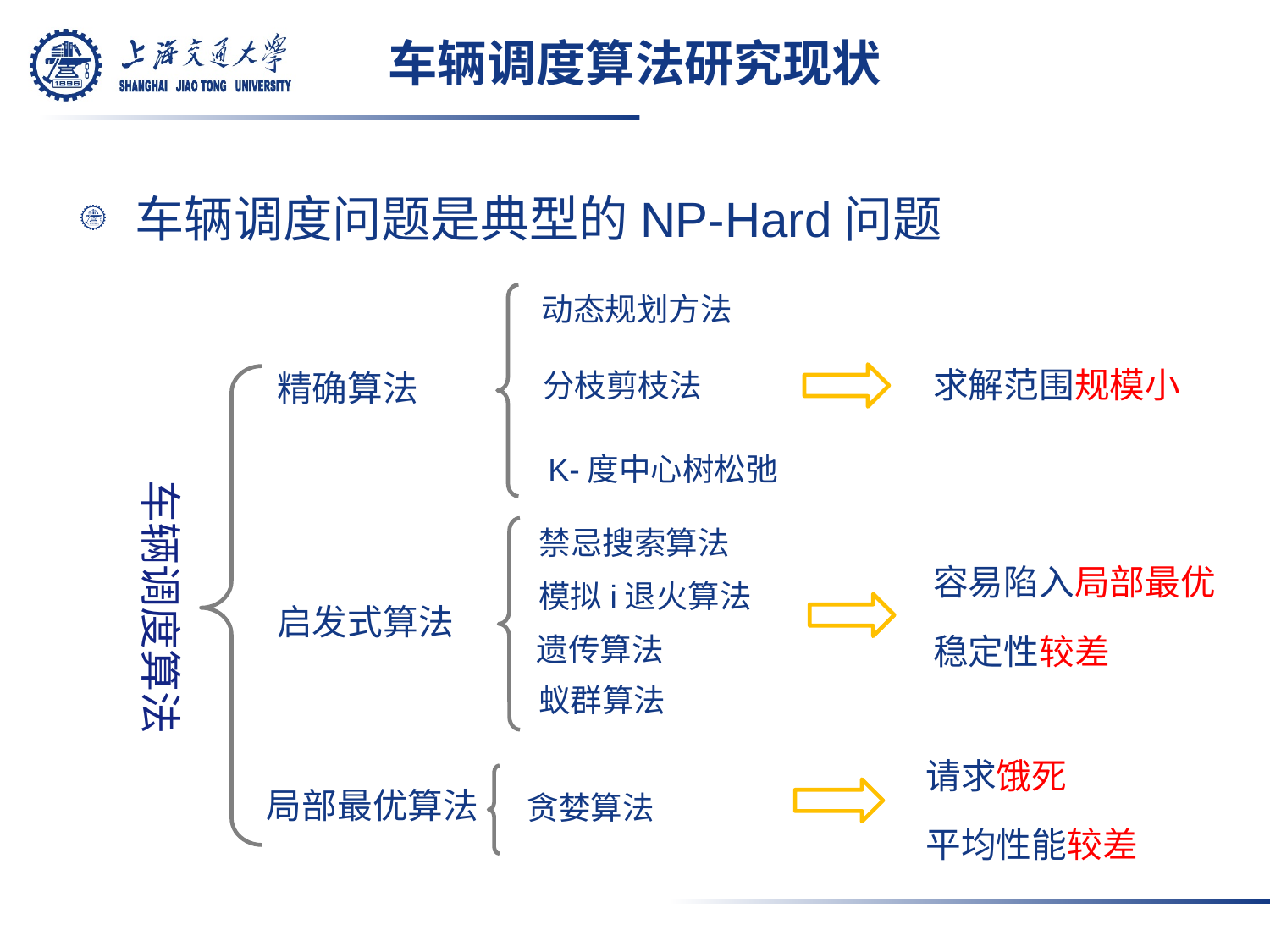

# 车辆调度算法研究现状
车辆调度问题是典型的NP-Hard问题

动态规划方法

求解范围规模小
精确算法
分枝剪枝法

K-度中心树松弛

车辆调度算法
禁忌搜索算法

容易陷入局部最优
模拟i退火算法
启发式算法
稳定性较差
遗传算法
蚁群算法

请求饿死

局部最优算法

贪婪算法
平均性能较差